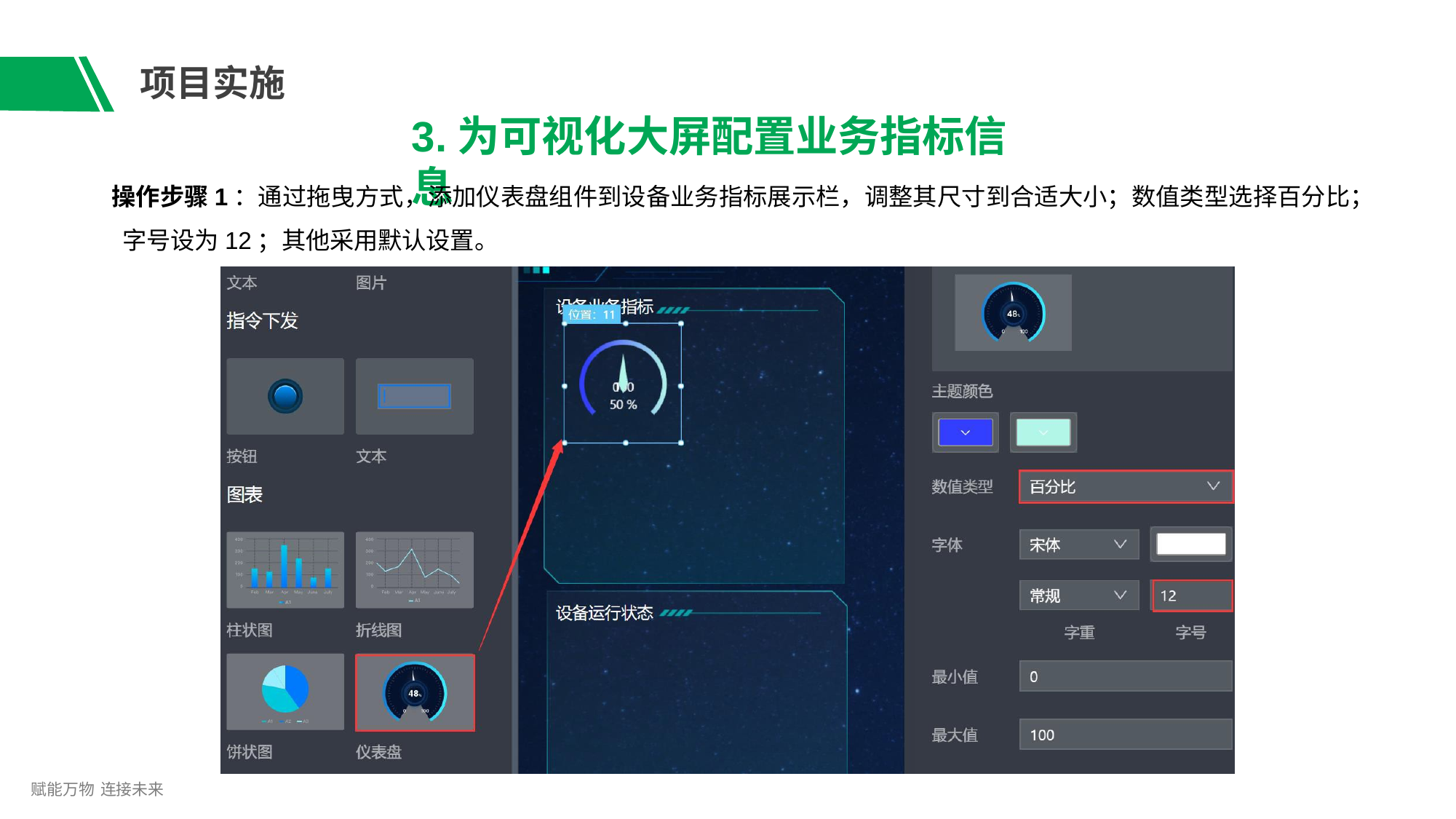

# 项目实施
3.为可视化大屏配置业务指标信息
操作步骤1：通过拖曳方式，添加仪表盘组件到设备业务指标展示栏，调整其尺寸到合适大小；数值类型选择百分比；  字号设为12；其他采用默认设置。

赋能万物 连接未来